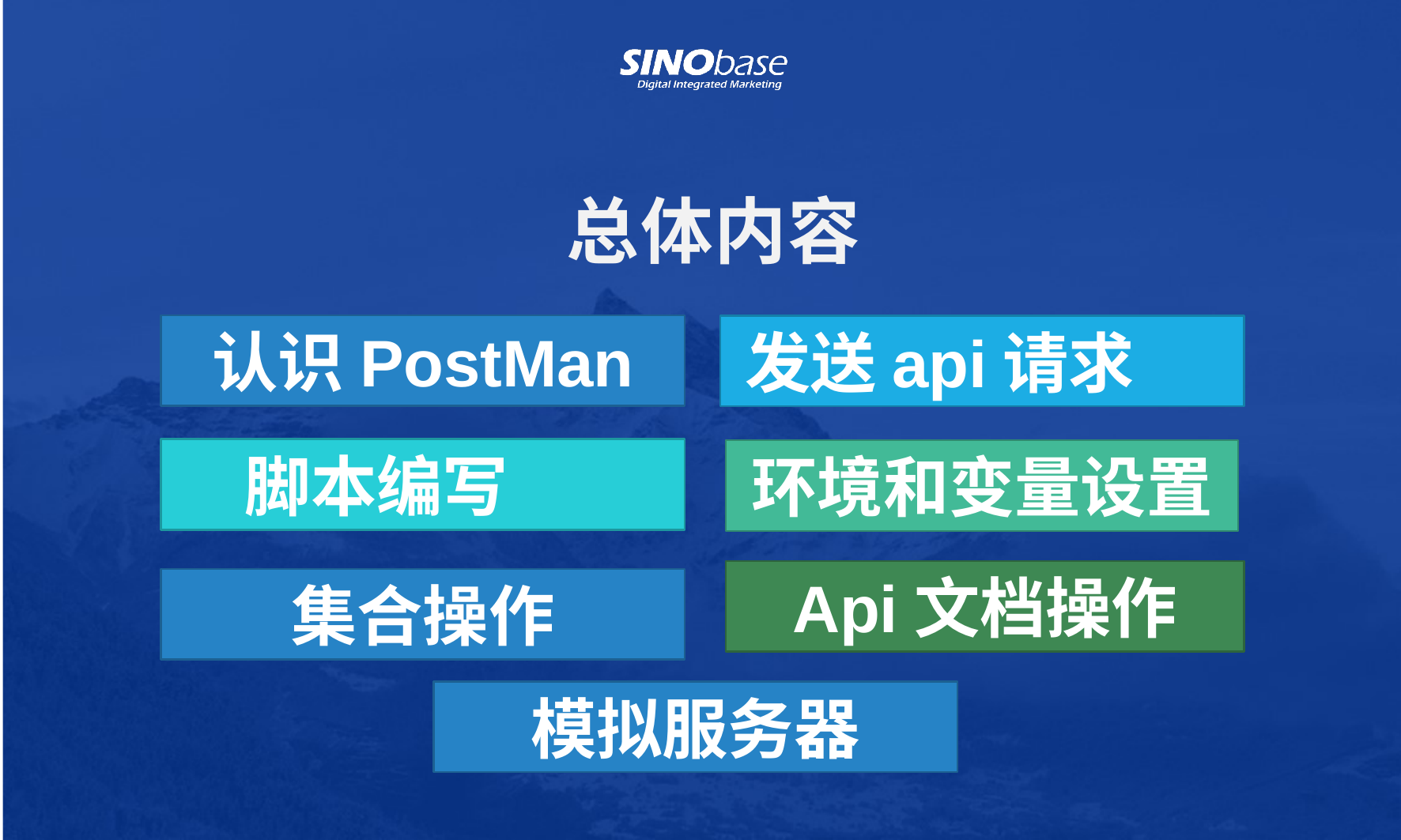

# 总体内容
认识PostMan
发送api请求
脚本编写
环境和变量设置
Api文档操作
集合操作
模拟服务器